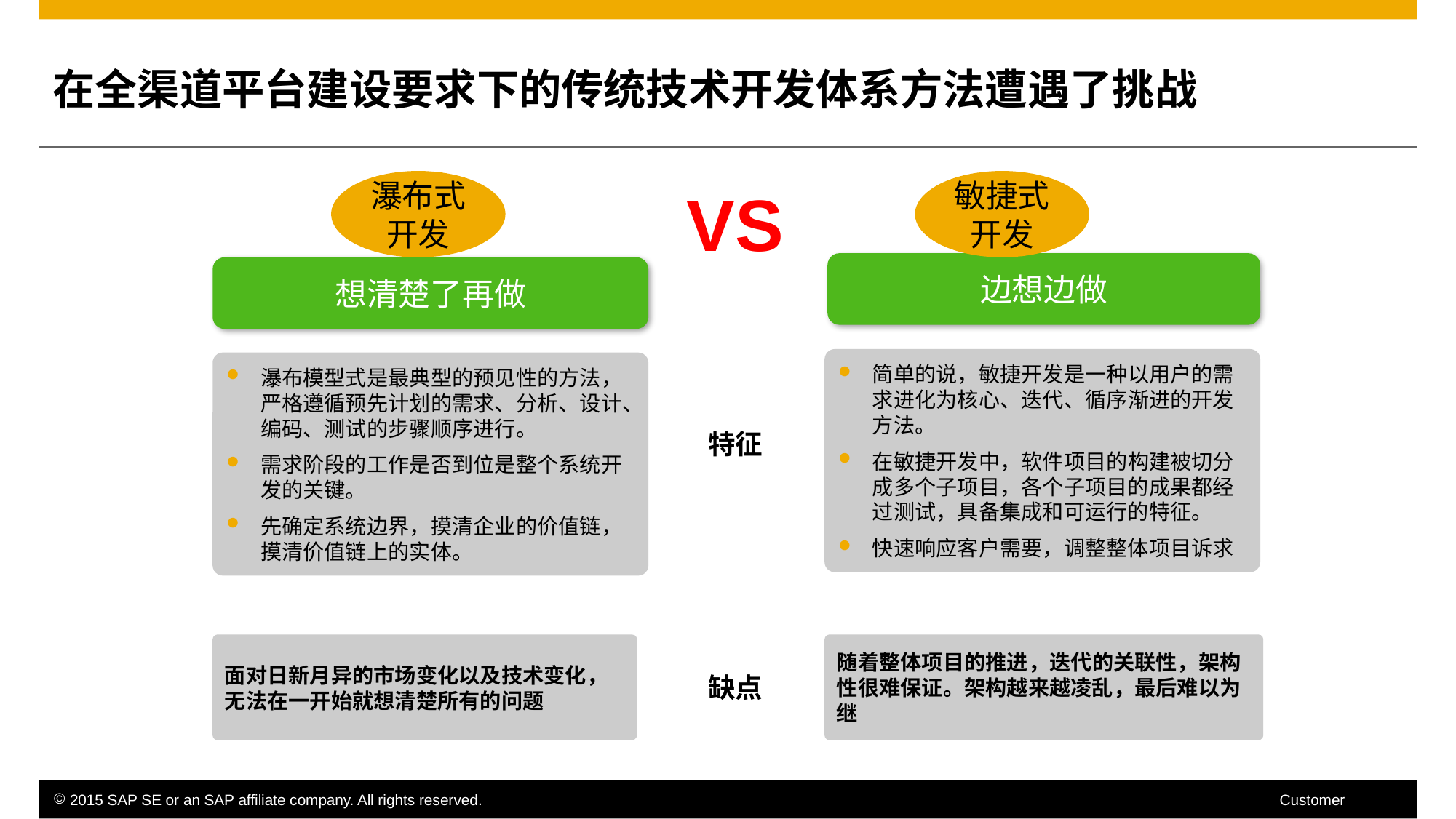

在全渠道平台建设要求下的传统技术开发体系方法遭遇了挑战
瀑布式开发
敏捷式
开发
VS
边想边做
想清楚了再做
简单的说，敏捷开发是一种以用户的需求进化为核心、迭代、循序渐进的开发方法。
在敏捷开发中，软件项目的构建被切分成多个子项目，各个子项目的成果都经过测试，具备集成和可运行的特征。
快速响应客户需要，调整整体项目诉求
瀑布模型式是最典型的预见性的方法，严格遵循预先计划的需求、分析、设计、编码、测试的步骤顺序进行。
需求阶段的工作是否到位是整个系统开发的关键。
先确定系统边界，摸清企业的价值链，摸清价值链上的实体。
特征
面对日新月异的市场变化以及技术变化，无法在一开始就想清楚所有的问题
随着整体项目的推进，迭代的关联性，架构性很难保证。架构越来越凌乱，最后难以为继
缺点